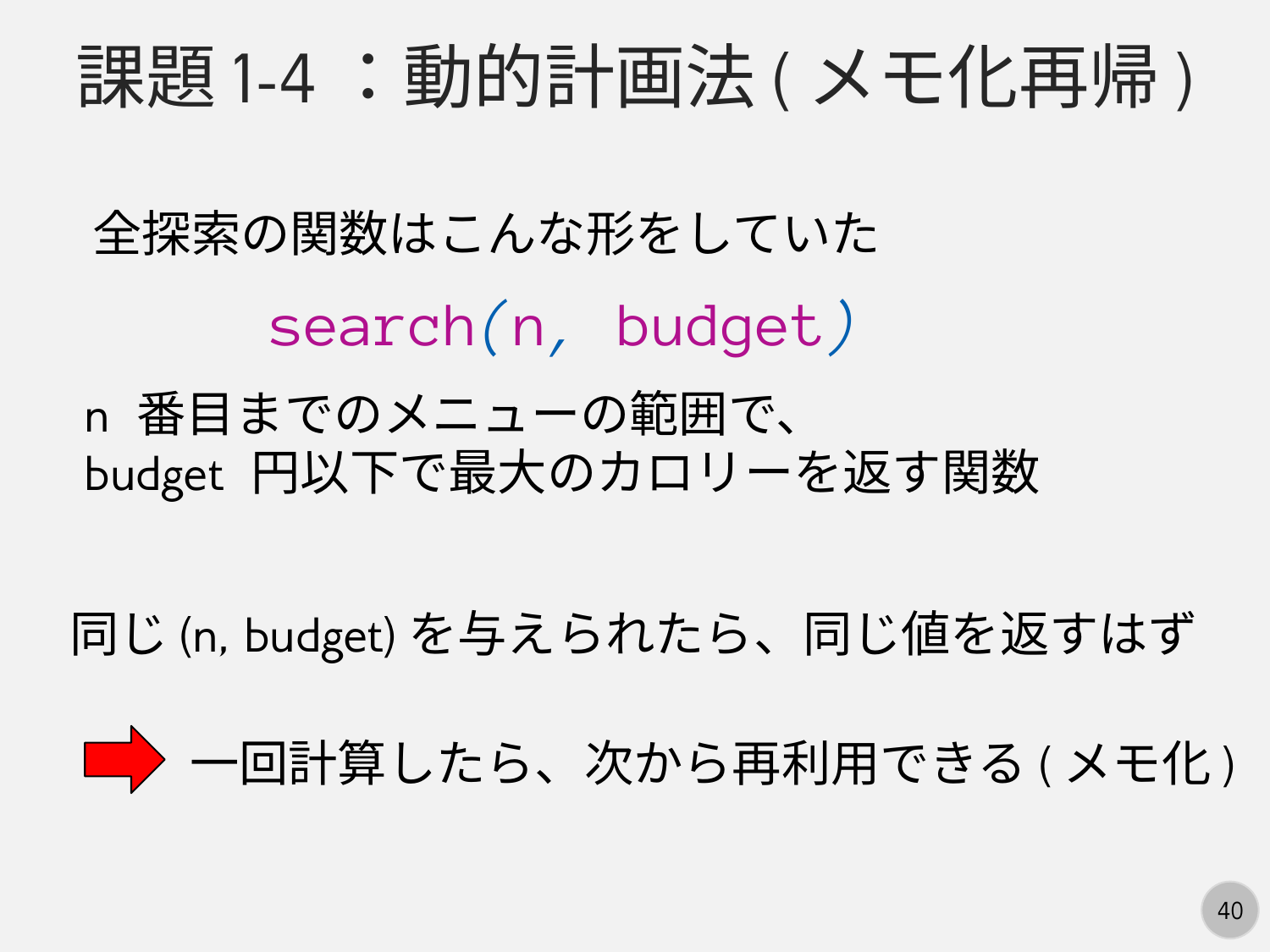

課題1-4：動的計画法(メモ化再帰)
全探索の関数はこんな形をしていた
search(n, budget)
n 番目までのメニューの範囲で、
budget 円以下で最大のカロリーを返す関数
同じ(n, budget)を与えられたら、同じ値を返すはず

一回計算したら、次から再利用できる(メモ化)